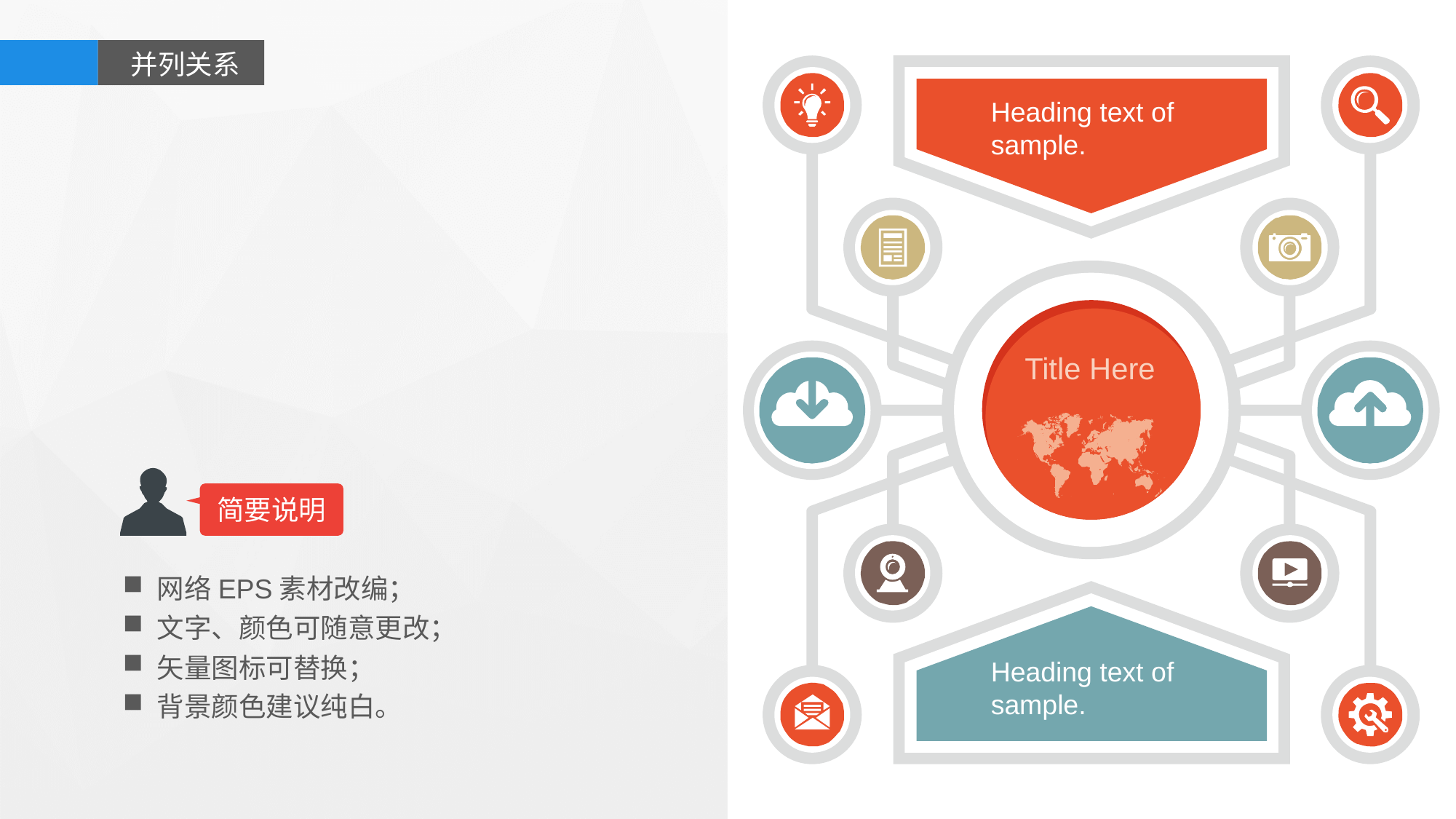

并列关系

Heading text of sample.

Title Here

简要说明

网络EPS素材改编；
文字、颜色可随意更改；
矢量图标可替换；
背景颜色建议纯白。

Heading text of sample.